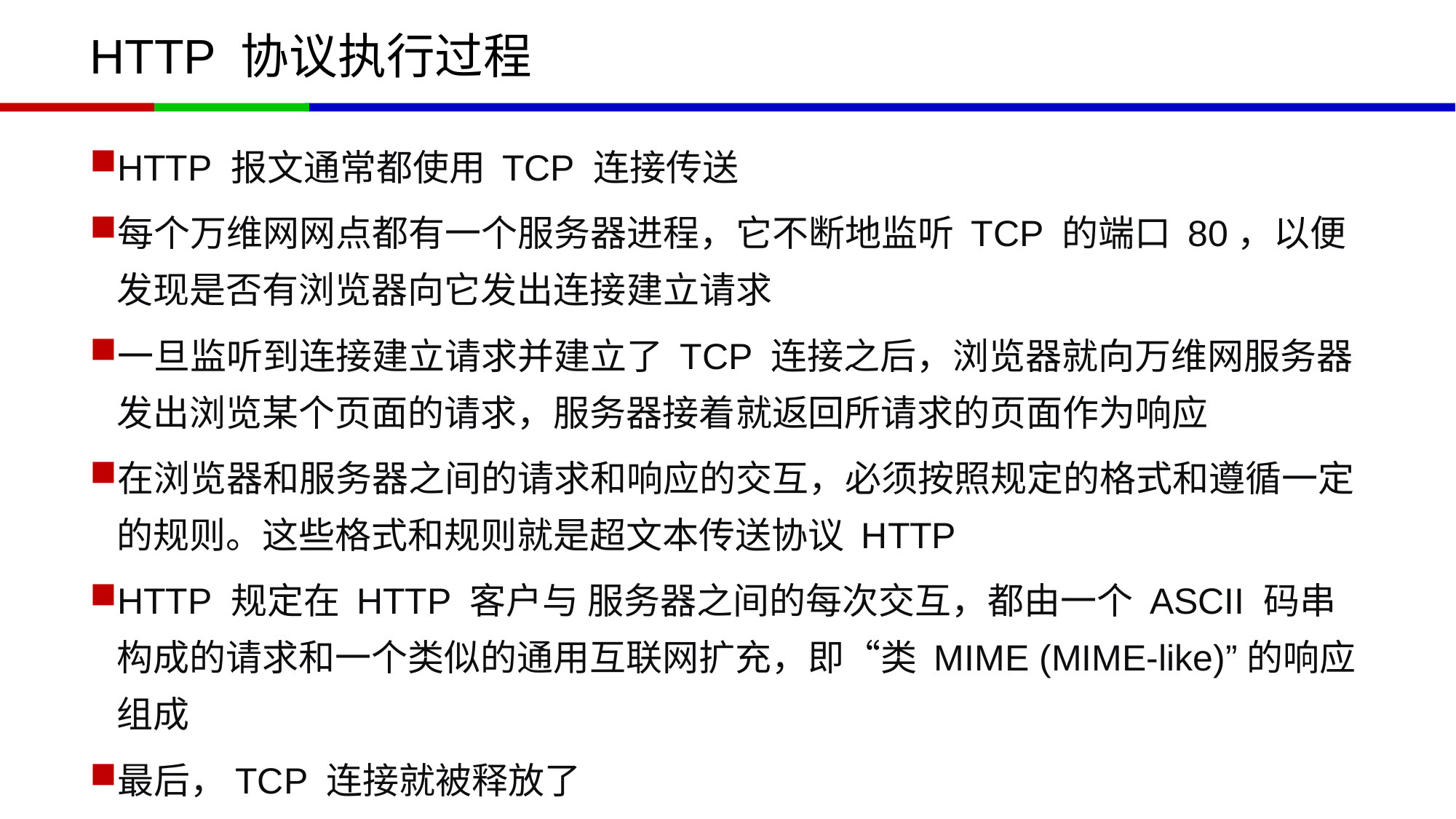

# HTTP 协议执行过程
HTTP 报文通常都使用 TCP 连接传送
每个万维网网点都有一个服务器进程，它不断地监听 TCP 的端口 80，以便发现是否有浏览器向它发出连接建立请求
一旦监听到连接建立请求并建立了 TCP 连接之后，浏览器就向万维网服务器发出浏览某个页面的请求，服务器接着就返回所请求的页面作为响应
在浏览器和服务器之间的请求和响应的交互，必须按照规定的格式和遵循一定的规则。这些格式和规则就是超文本传送协议 HTTP
HTTP 规定在 HTTP 客户与 服务器之间的每次交互，都由一个 ASCII 码串构成的请求和一个类似的通用互联网扩充，即“类 MIME (MIME-like)”的响应组成
最后，TCP 连接就被释放了
125